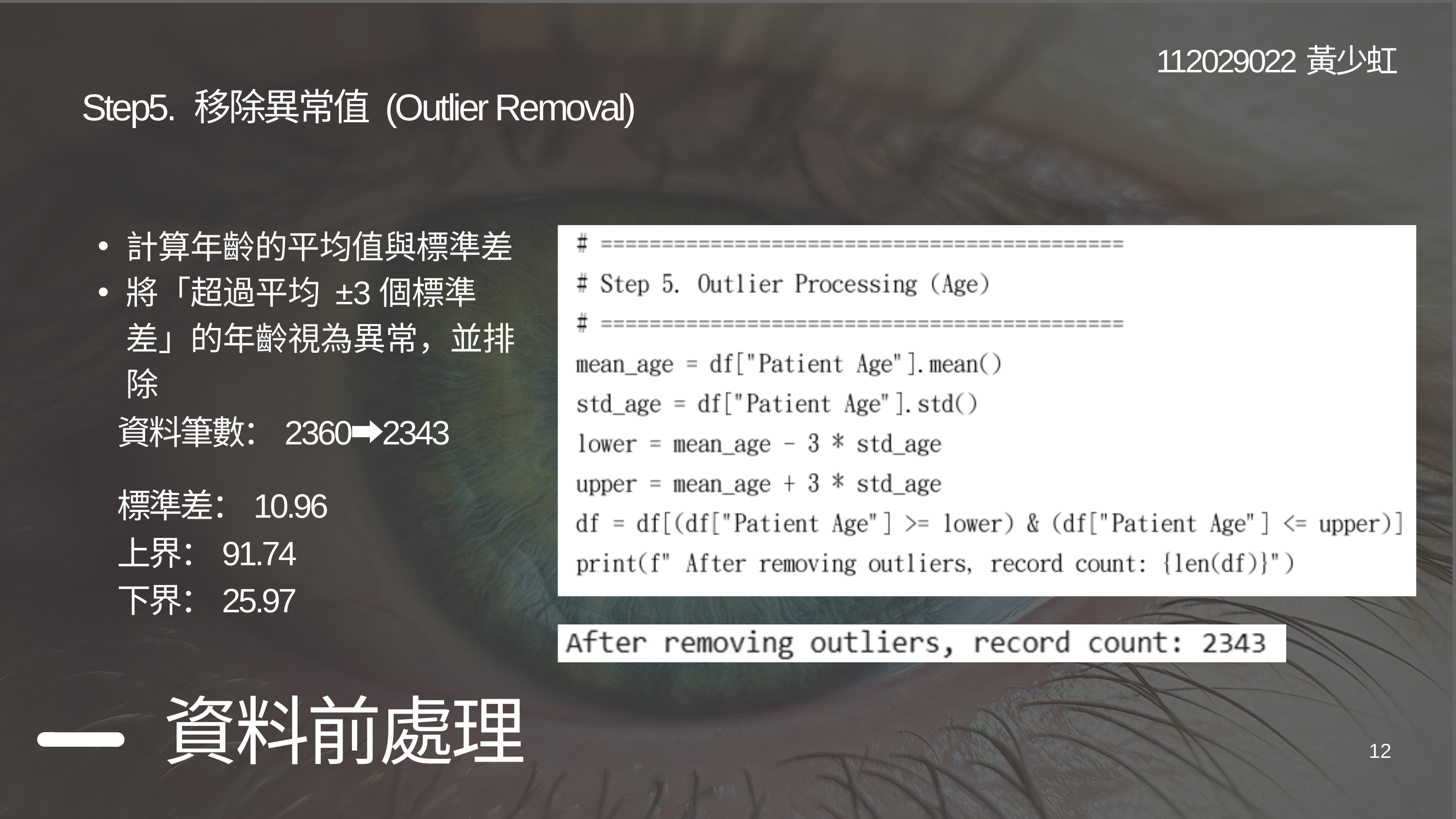

112029022黃少虹
Step5. 移除異常值 (Outlier Removal)
計算年齡的平均值與標準差
將「超過平均 ±3個標準差」的年齡視為異常，並排除

資料筆數：2360⮕2343
標準差：10.96
上界：91.74
下界：25.97

資料前處理
12